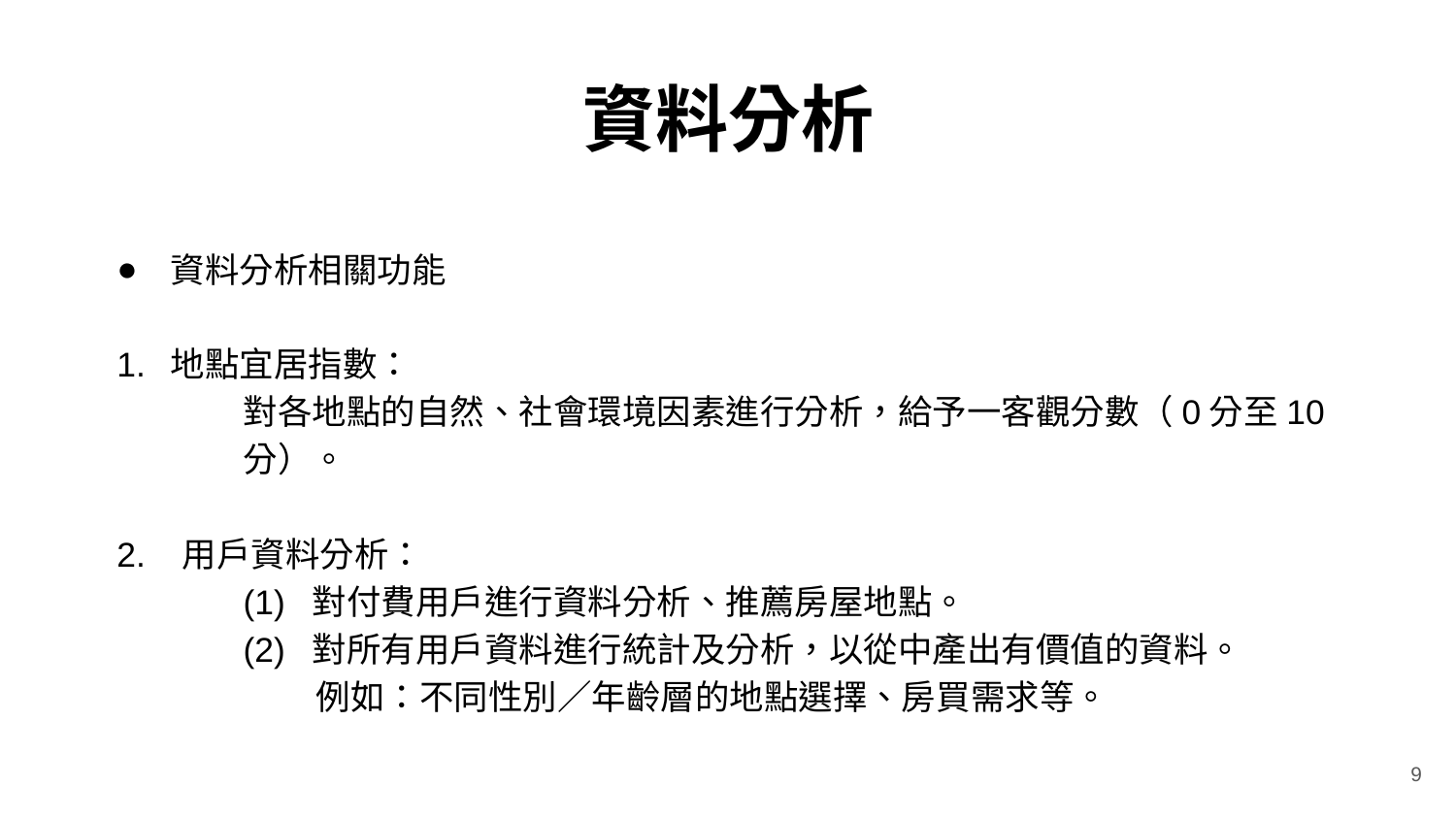

# 資料分析
資料分析相關功能

地點宜居指數：
對各地點的自然、社會環境因素進行分析，給予一客觀分數（0分至10分）。

2.   用戶資料分析：
     	(1)  對付費用戶進行資料分析、推薦房屋地點。
     	(2)  對所有用戶資料進行統計及分析，以從中產出有價值的資料。
例如：不同性別／年齡層的地點選擇、房買需求等。
9